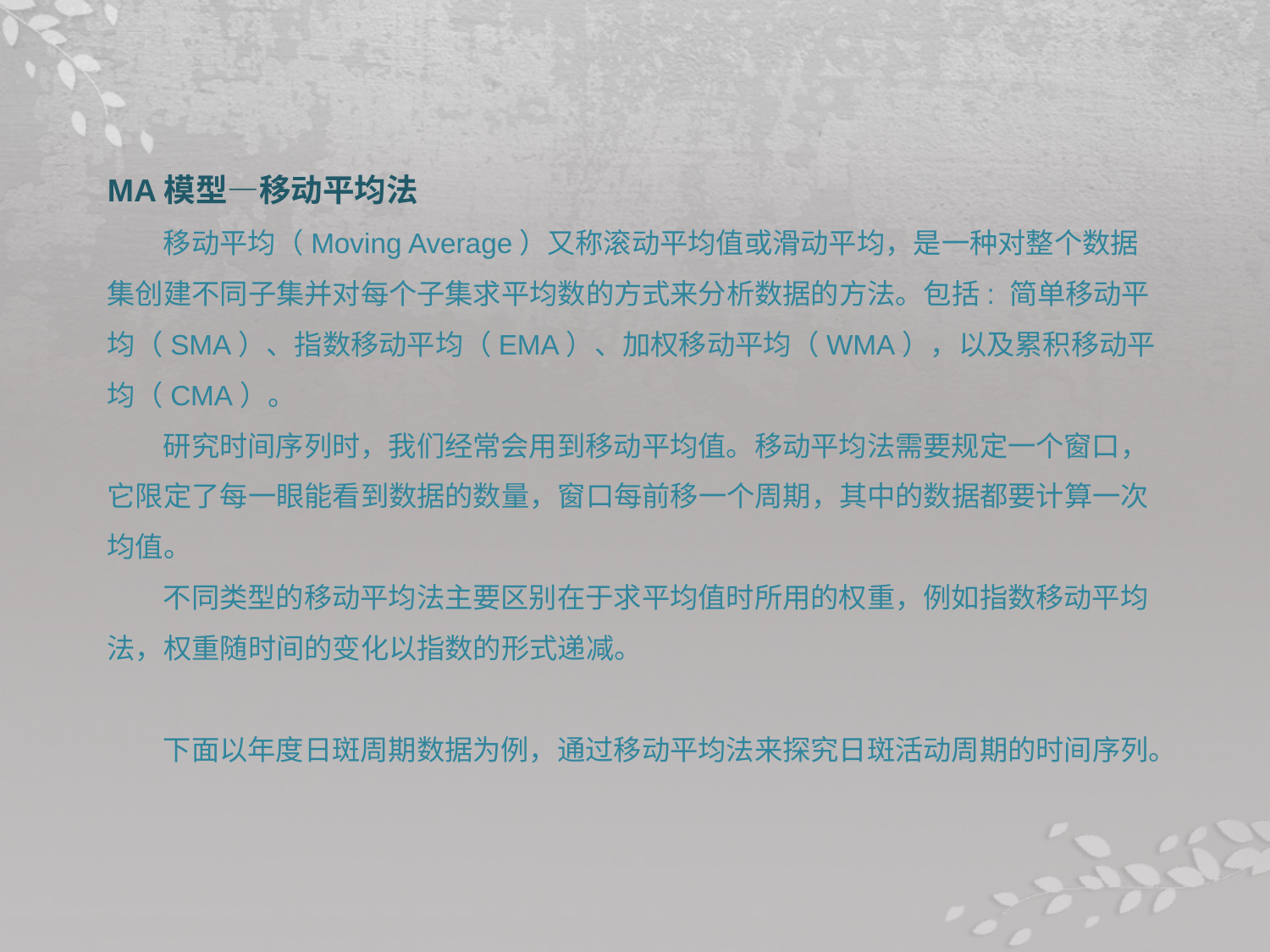

MA模型—移动平均法
移动平均（Moving Average）又称滚动平均值或滑动平均，是一种对整个数据集创建不同子集并对每个子集求平均数的方式来分析数据的方法。包括: 简单移动平均（SMA）、指数移动平均（EMA）、加权移动平均（WMA），以及累积移动平均（CMA）。
研究时间序列时，我们经常会用到移动平均值。移动平均法需要规定一个窗口，它限定了每一眼能看到数据的数量，窗口每前移一个周期，其中的数据都要计算一次均值。
不同类型的移动平均法主要区别在于求平均值时所用的权重，例如指数移动平均法，权重随时间的变化以指数的形式递减。

下面以年度日斑周期数据为例，通过移动平均法来探究日斑活动周期的时间序列。